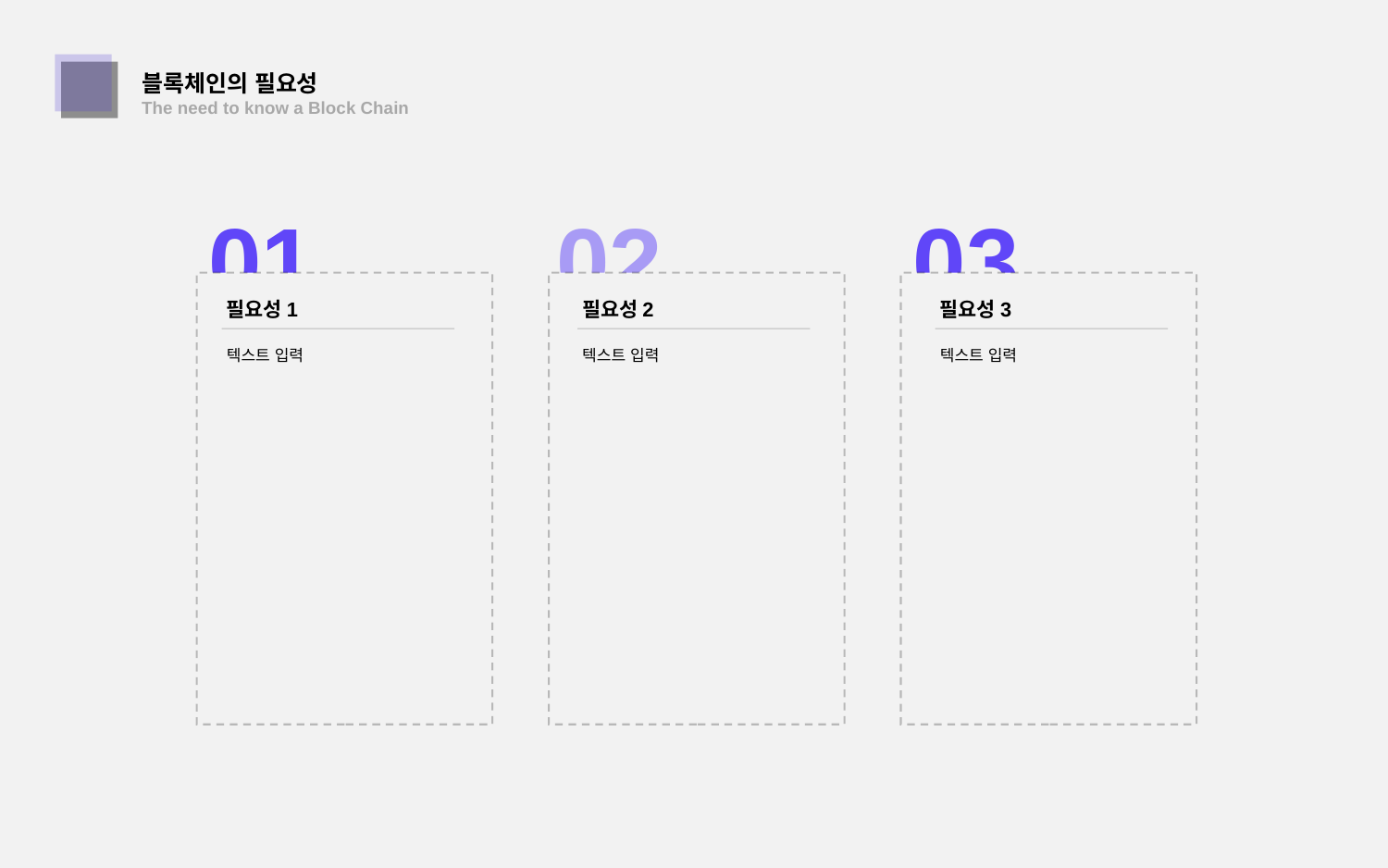

블록체인의 필요성
The need to know a Block Chain
03
01
02
03

필요성1
필요성2
필요성3
텍스트 입력
텍스트 입력
텍스트 입력